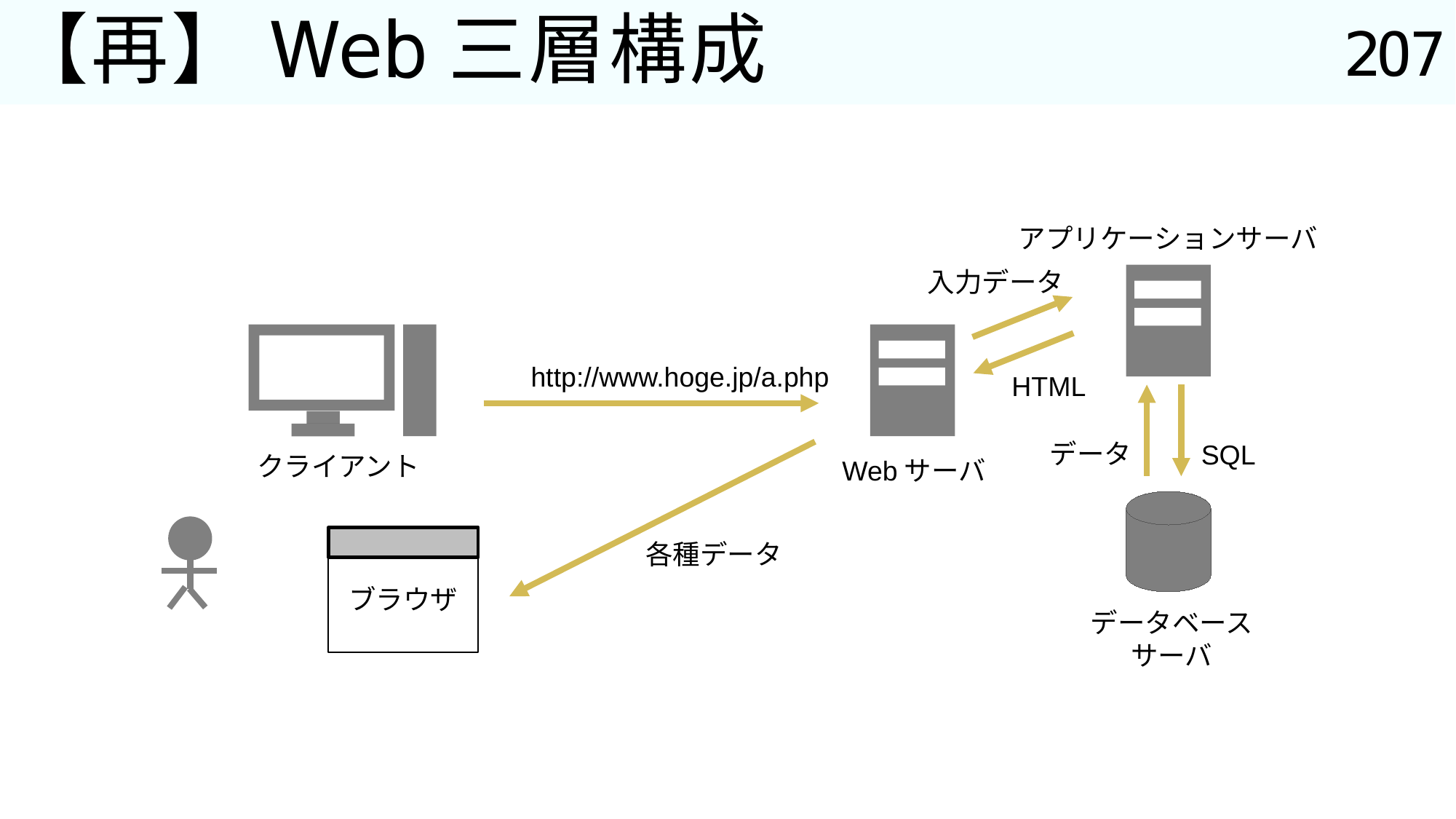

207
# 【再】Web三層構成
アプリケーションサーバ
入力データ

http://www.hoge.jp/a.php
HTML
データ
SQL
クライアント
Webサーバ

ブラウザ
各種データ
データベース
サーバ